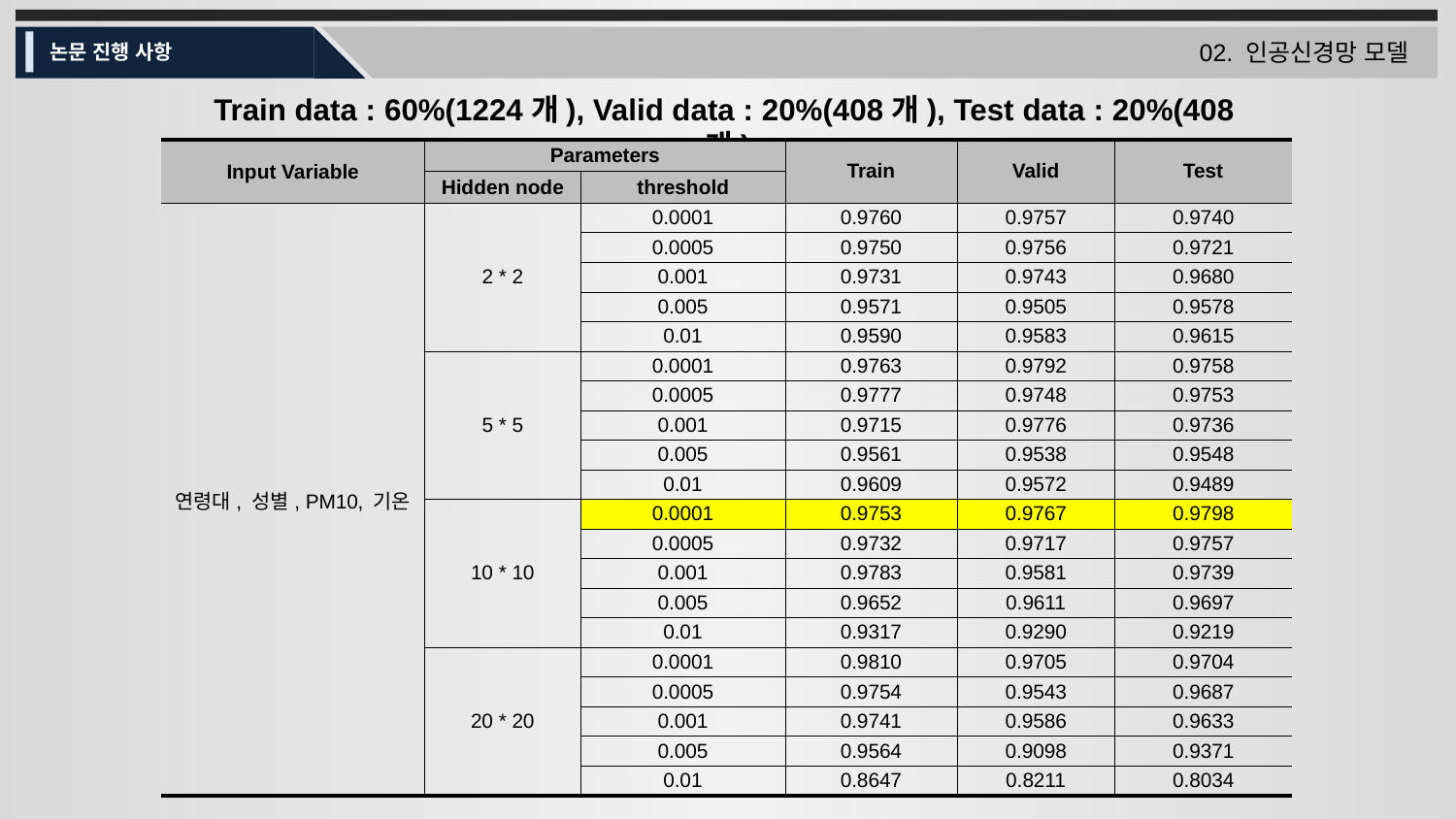

02. 인공신경망 모델

논문 진행 사항
Train data : 60%(1224개), Valid data : 20%(408개), Test data : 20%(408개)
| Input Variable | Parameters |  | Train | Valid | Test |
| --- | --- | --- | --- | --- | --- |
| Input Variable | Hidden node | threshold | R2 | R2 | R2 |
| 연령대, 성별, PM10, 기온 | 2 \* 2 | 0.0001 | 0.9760 | 0.9757 | 0.9740 |
|  | 2 | 0.0005 | 0.9750 | 0.9756 | 0.9721 |
|  | 3 | 0.001 | 0.9731 | 0.9743 | 0.9680 |
|  |  | 0.005 | 0.9571 | 0.9505 | 0.9578 |
|  | 4 | 0.01 | 0.9590 | 0.9583 | 0.9615 |
|  | 5 \* 5 | 0.0001 | 0.9763 | 0.9792 | 0.9758 |
|  |  | 0.0005 | 0.9777 | 0.9748 | 0.9753 |
|  | 2 | 0.001 | 0.9715 | 0.9776 | 0.9736 |
|  | 3 | 0.005 | 0.9561 | 0.9538 | 0.9548 |
|  | 4 | 0.01 | 0.9609 | 0.9572 | 0.9489 |
|  | 10 \* 10 | 0.0001 | 0.9753 | 0.9767 | 0.9798 |
|  |  | 0.0005 | 0.9732 | 0.9717 | 0.9757 |
|  | 2 | 0.001 | 0.9783 | 0.9581 | 0.9739 |
|  | 3 | 0.005 | 0.9652 | 0.9611 | 0.9697 |
|  | 4 | 0.01 | 0.9317 | 0.9290 | 0.9219 |
|  | 20 \* 20 | 0.0001 | 0.9810 | 0.9705 | 0.9704 |
|  |  | 0.0005 | 0.9754 | 0.9543 | 0.9687 |
|  |  | 0.001 | 0.9741 | 0.9586 | 0.9633 |
|  |  | 0.005 | 0.9564 | 0.9098 | 0.9371 |
|  |  | 0.01 | 0.8647 | 0.8211 | 0.8034 |